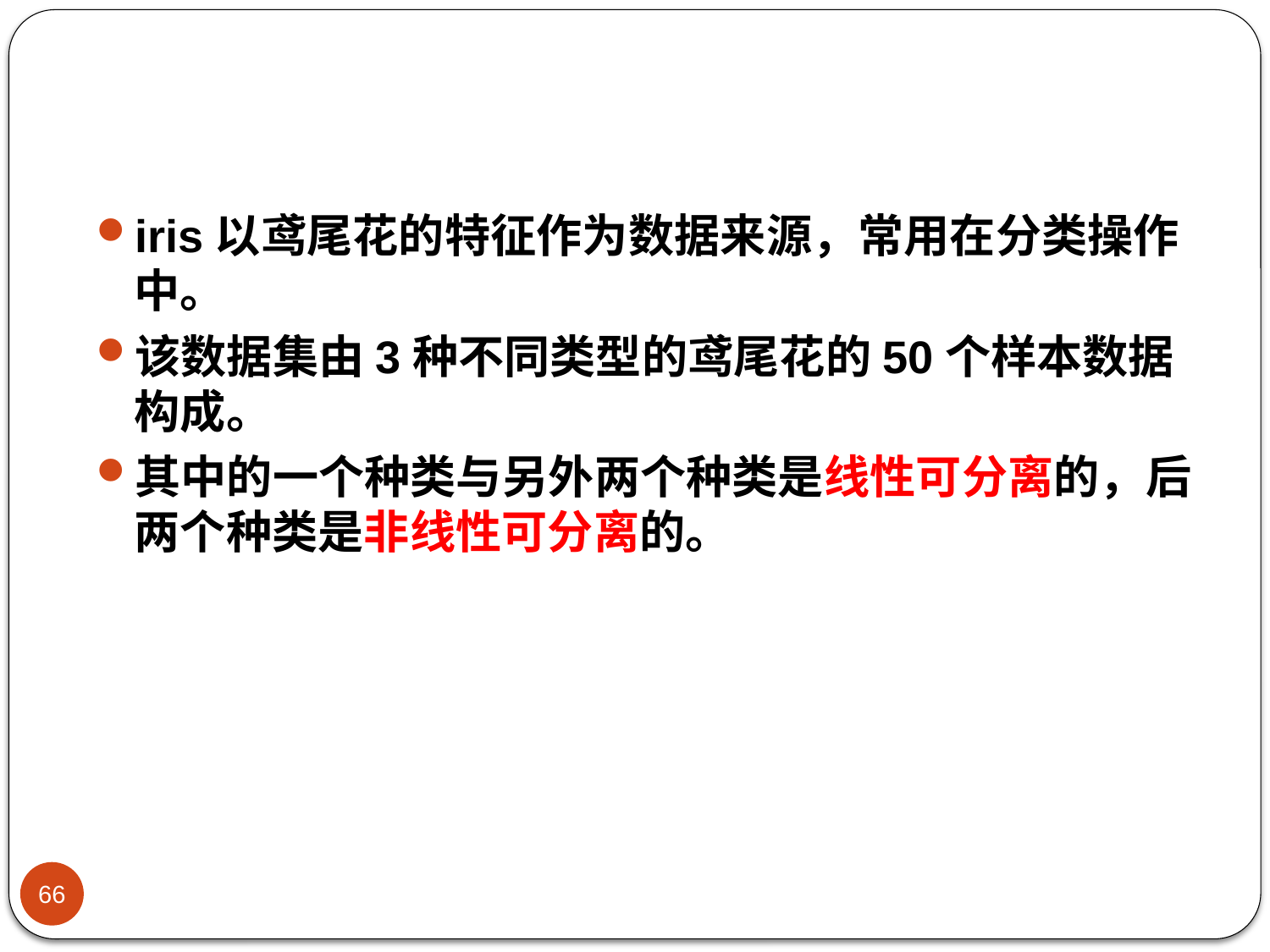

#
iris以鸢尾花的特征作为数据来源，常用在分类操作中。
该数据集由3种不同类型的鸢尾花的50个样本数据构成。
其中的一个种类与另外两个种类是线性可分离的，后两个种类是非线性可分离的。
66